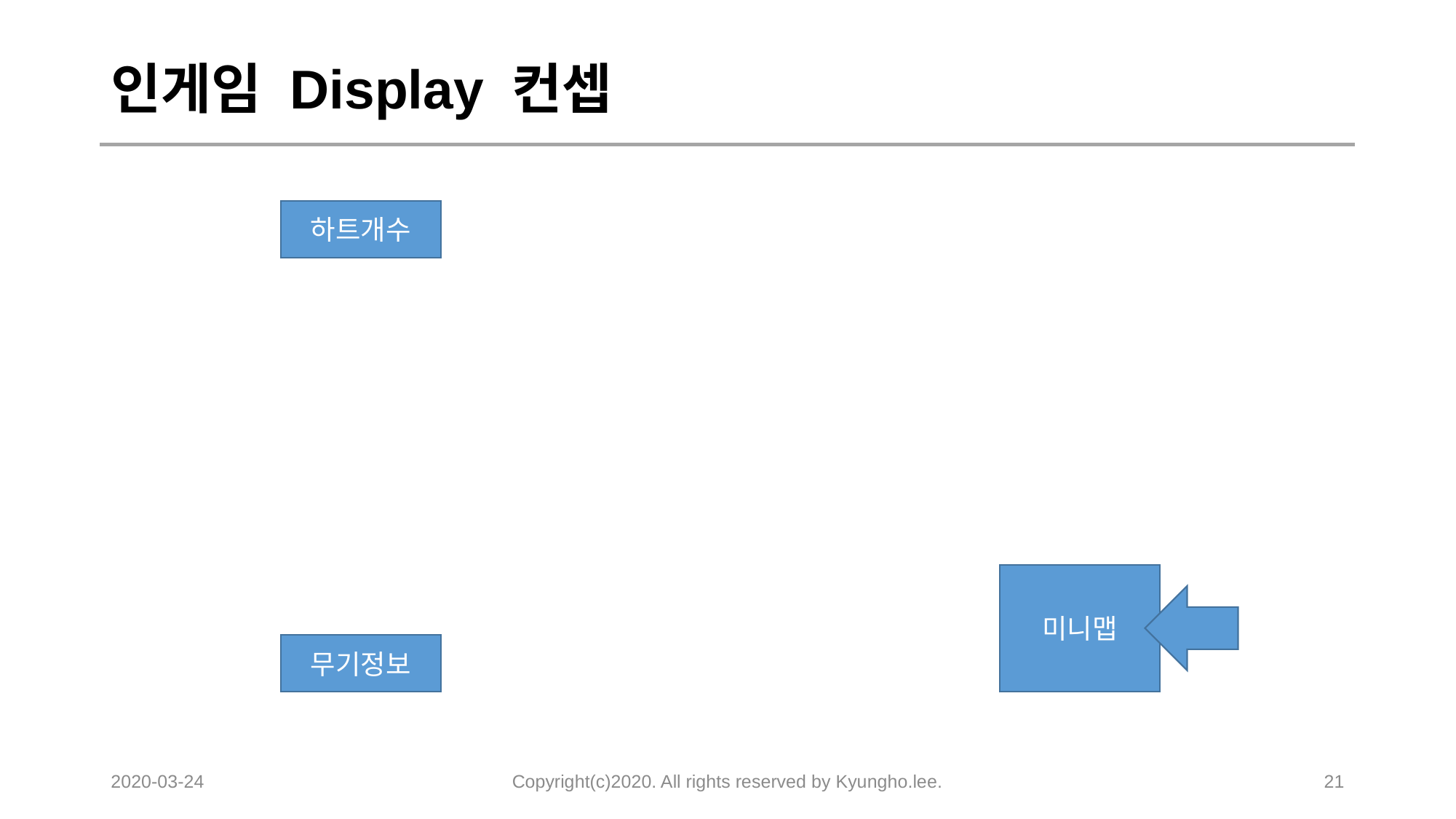

# 인게임 Display 컨셉
하트개수

미니맵

무기정보
2020-03-24
Copyright(c)2020. All rights reserved by Kyungho.lee.
21